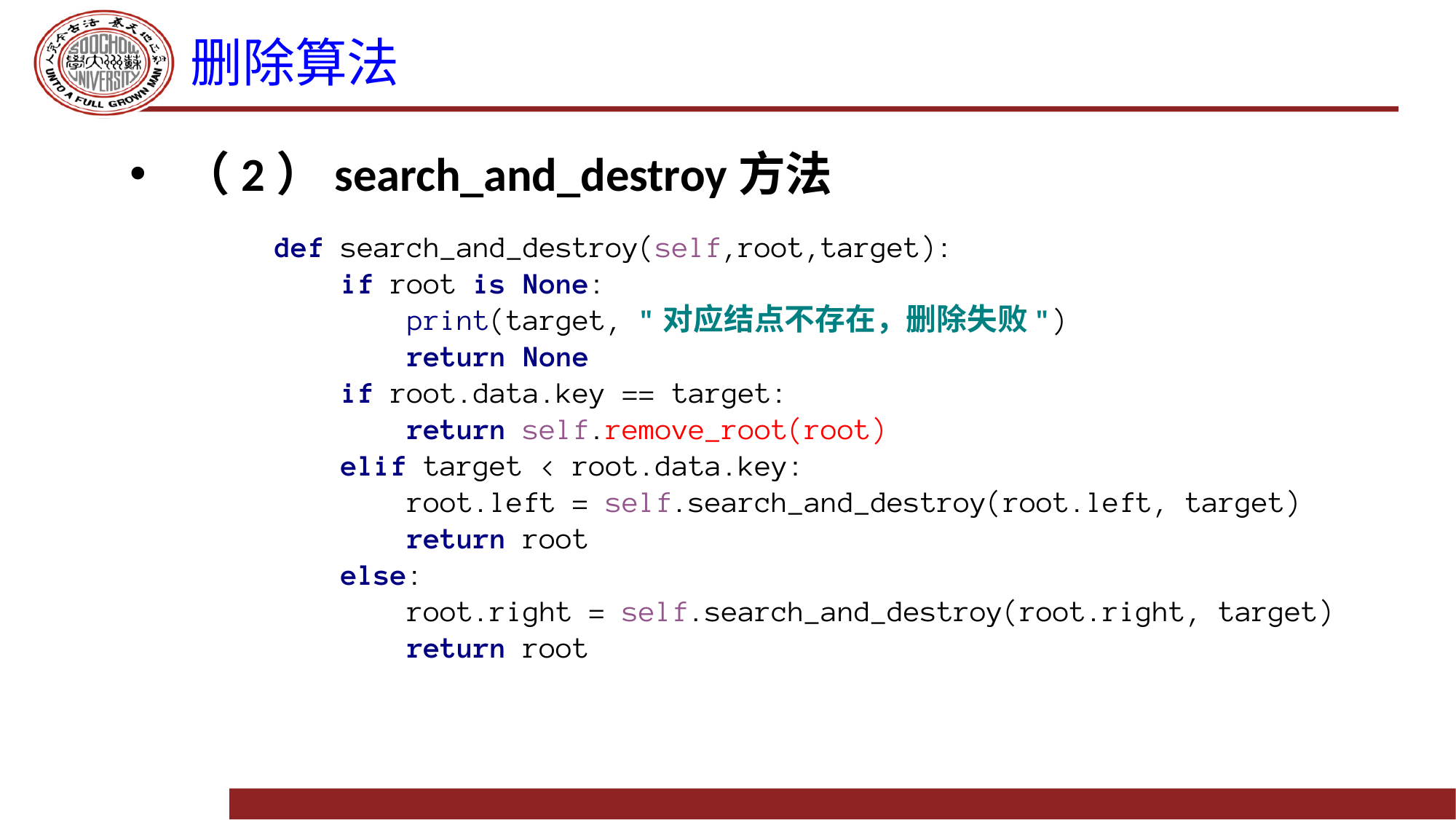

# 删除算法
（2）search_and_destroy方法
def search_and_destroy(self,root,target):
    if root is None:
        print(target, "对应结点不存在，删除失败")
        return None
    if root.data.key == target:
        return self.remove_root(root)
    elif target < root.data.key:
        root.left = self.search_and_destroy(root.left, target)
        return root
    else:
        root.right = self.search_and_destroy(root.right, target)
        return root